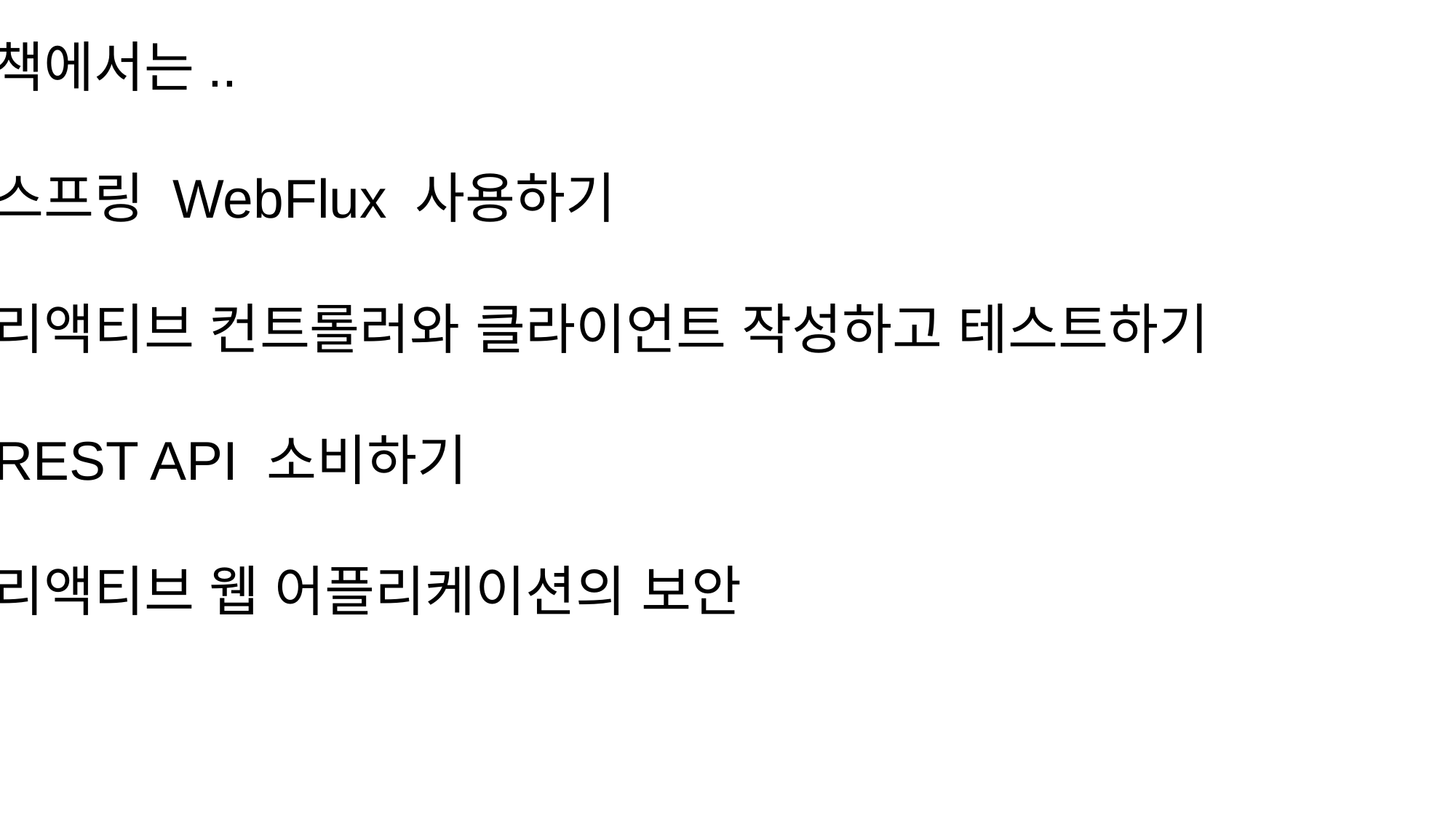

책에서는..

스프링 WebFlux 사용하기

리액티브 컨트롤러와 클라이언트 작성하고 테스트하기

REST API 소비하기

리액티브 웹 어플리케이션의 보안